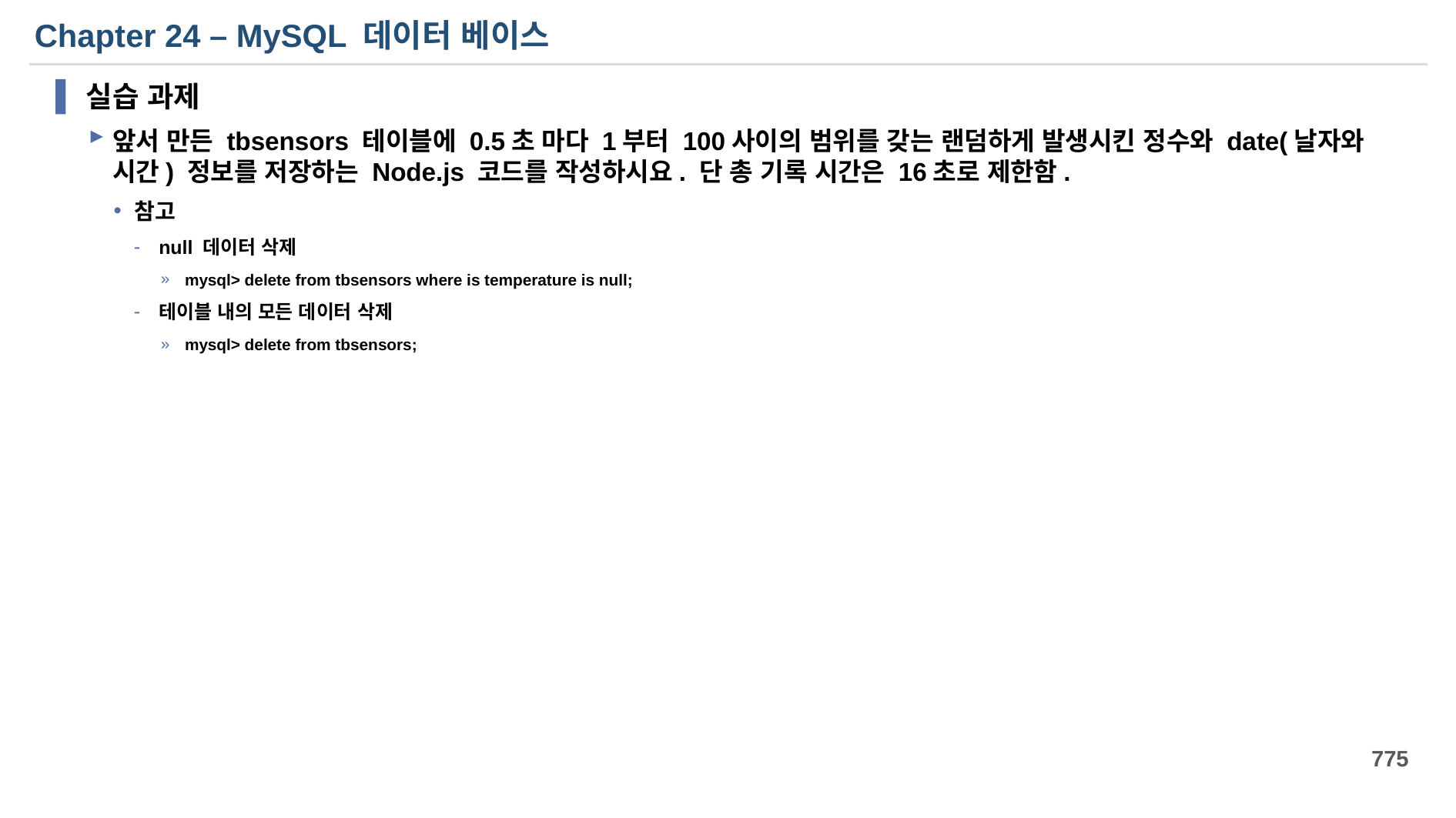

# Chapter 24 – MySQL 데이터 베이스
실습 과제
앞서 만든 tbsensors 테이블에 0.5초 마다 1부터 100사이의 범위를 갖는 랜덤하게 발생시킨 정수와 date(날자와 시간) 정보를 저장하는 Node.js 코드를 작성하시요. 단 총 기록 시간은 16초로 제한함.
참고
null 데이터 삭제
mysql> delete from tbsensors where is temperature is null;
테이블 내의 모든 데이터 삭제
mysql> delete from tbsensors;

775